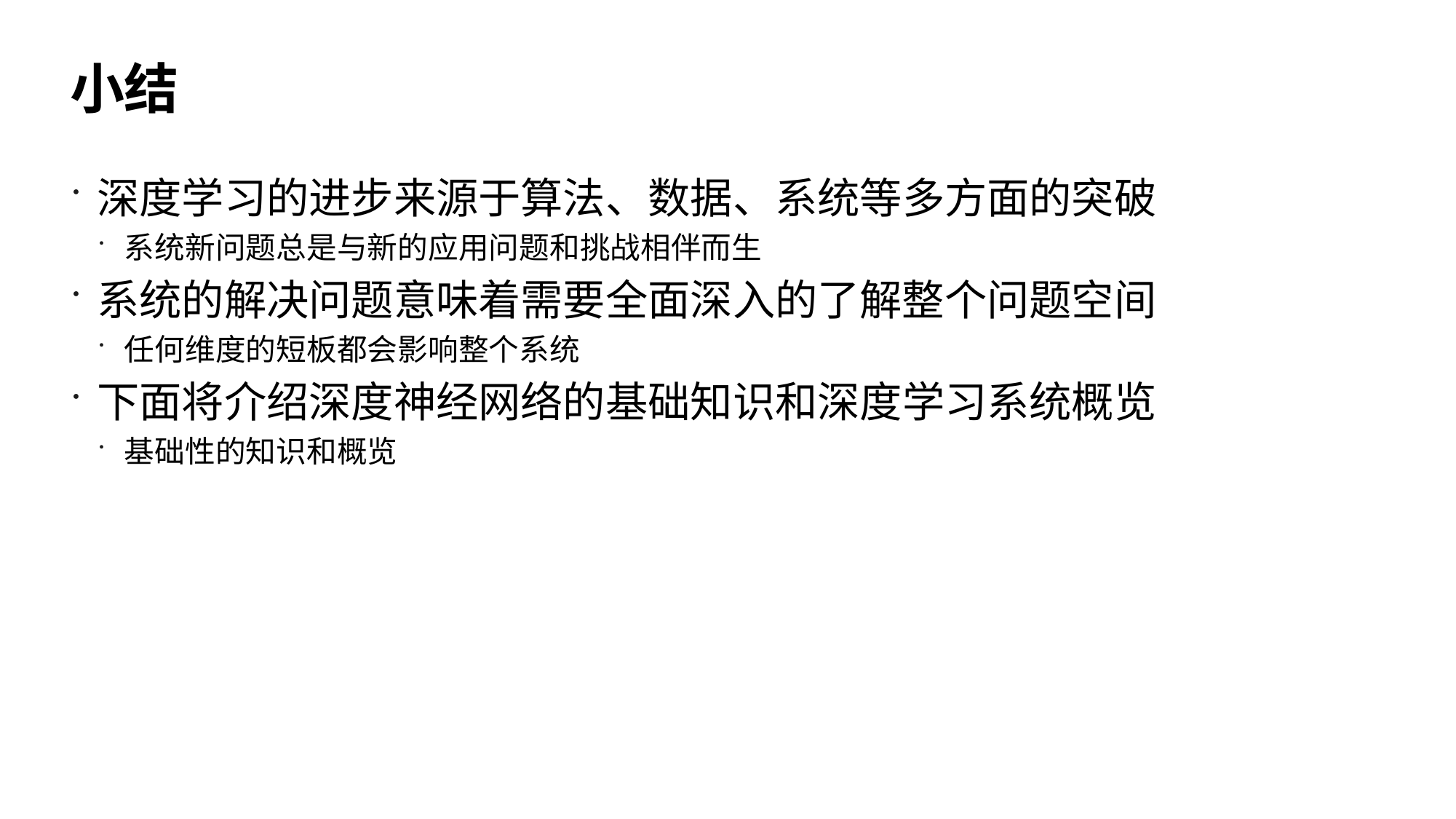

26
# 小结
深度学习的进步来源于算法、数据、系统等多方面的突破
系统新问题总是与新的应用问题和挑战相伴而生
系统的解决问题意味着需要全面深入的了解整个问题空间
任何维度的短板都会影响整个系统
下面将介绍深度神经网络的基础知识和深度学习系统概览
基础性的知识和概览